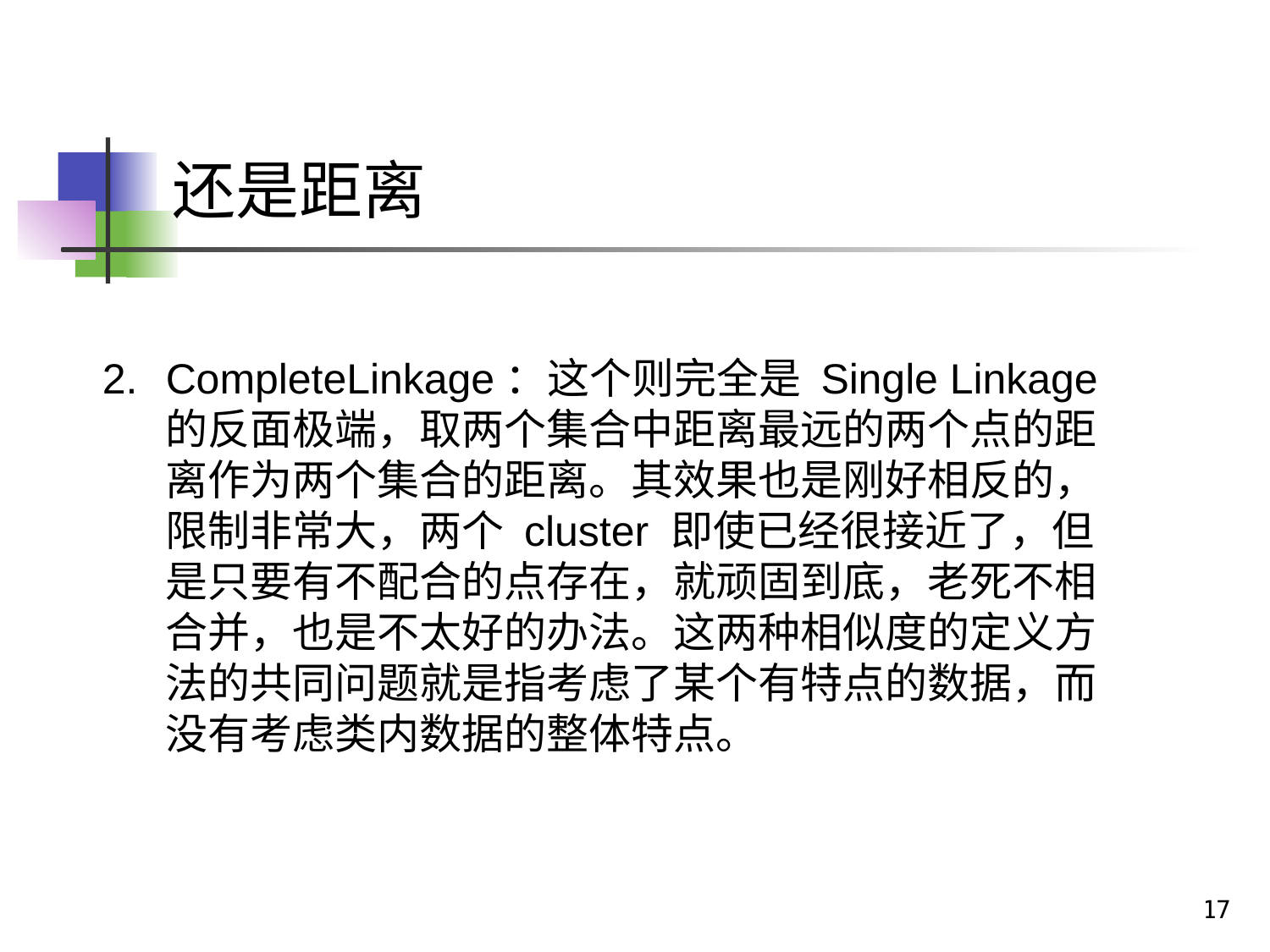

# 还是距离

CompleteLinkage：这个则完全是 Single Linkage 的反面极端，取两个集合中距离最远的两个点的距离作为两个集合的距离。其效果也是刚好相反的，限制非常大，两个 cluster 即使已经很接近了，但是只要有不配合的点存在，就顽固到底，老死不相合并，也是不太好的办法。这两种相似度的定义方法的共同问题就是指考虑了某个有特点的数据，而没有考虑类内数据的整体特点。
17